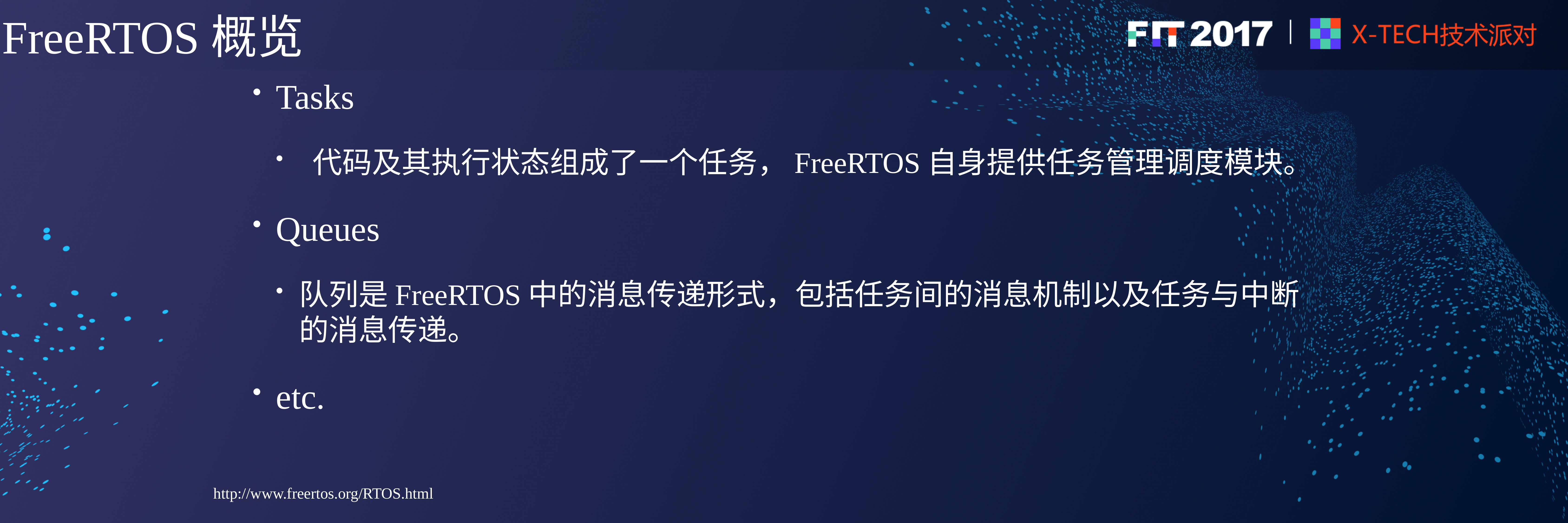

# FreeRTOS概览
Tasks
 代码及其执行状态组成了一个任务，FreeRTOS自身提供任务管理调度模块。
Queues
队列是FreeRTOS中的消息传递形式，包括任务间的消息机制以及任务与中断的消息传递。
etc.
http://www.freertos.org/RTOS.html